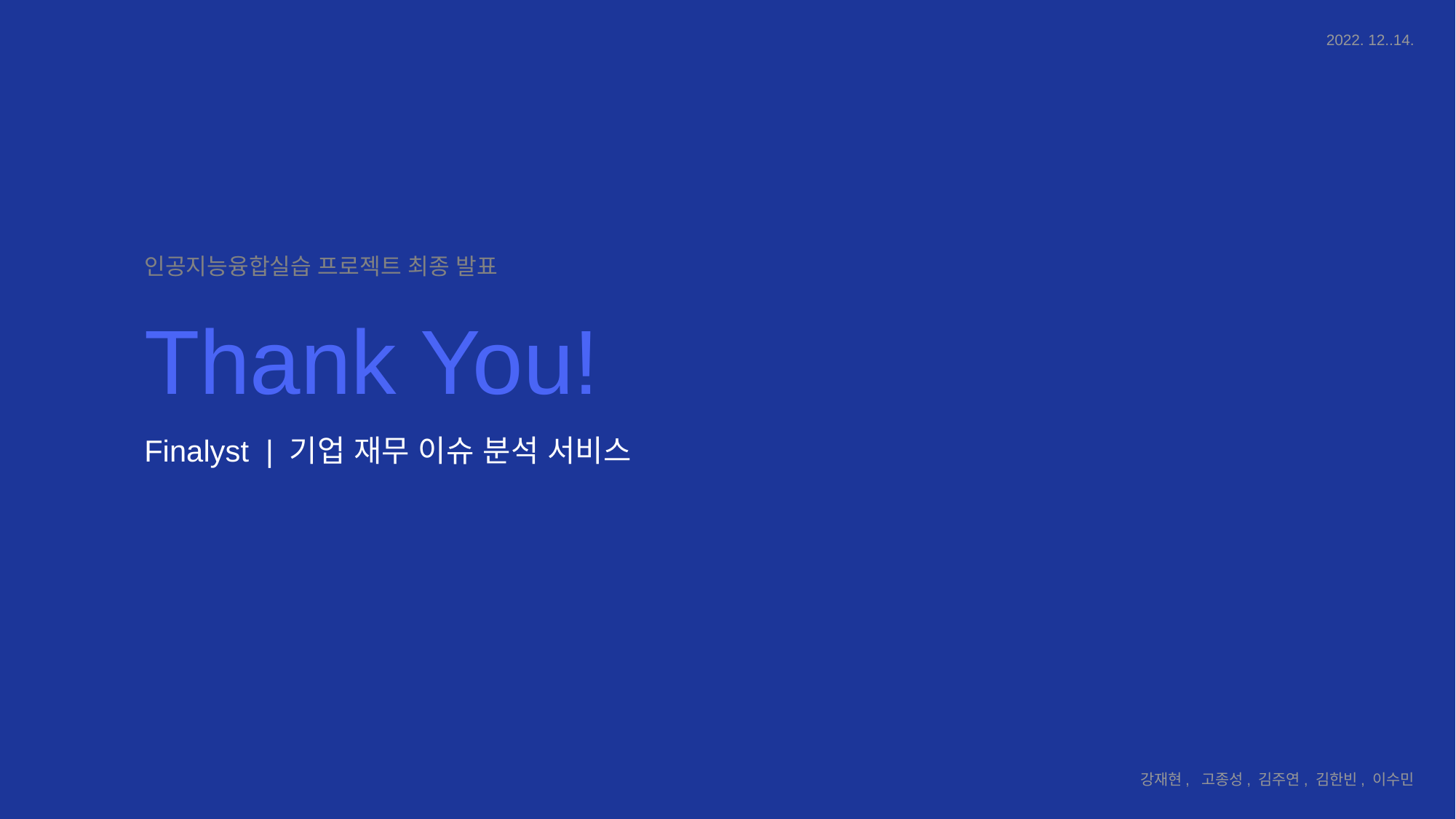

2022. 12..14.
인공지능융합실습 프로젝트 최종 발표
# Thank You!
Finalyst  | 기업 재무 이슈 분석 서비스
강재현,  고종성, 김주연, 김한빈, 이수민